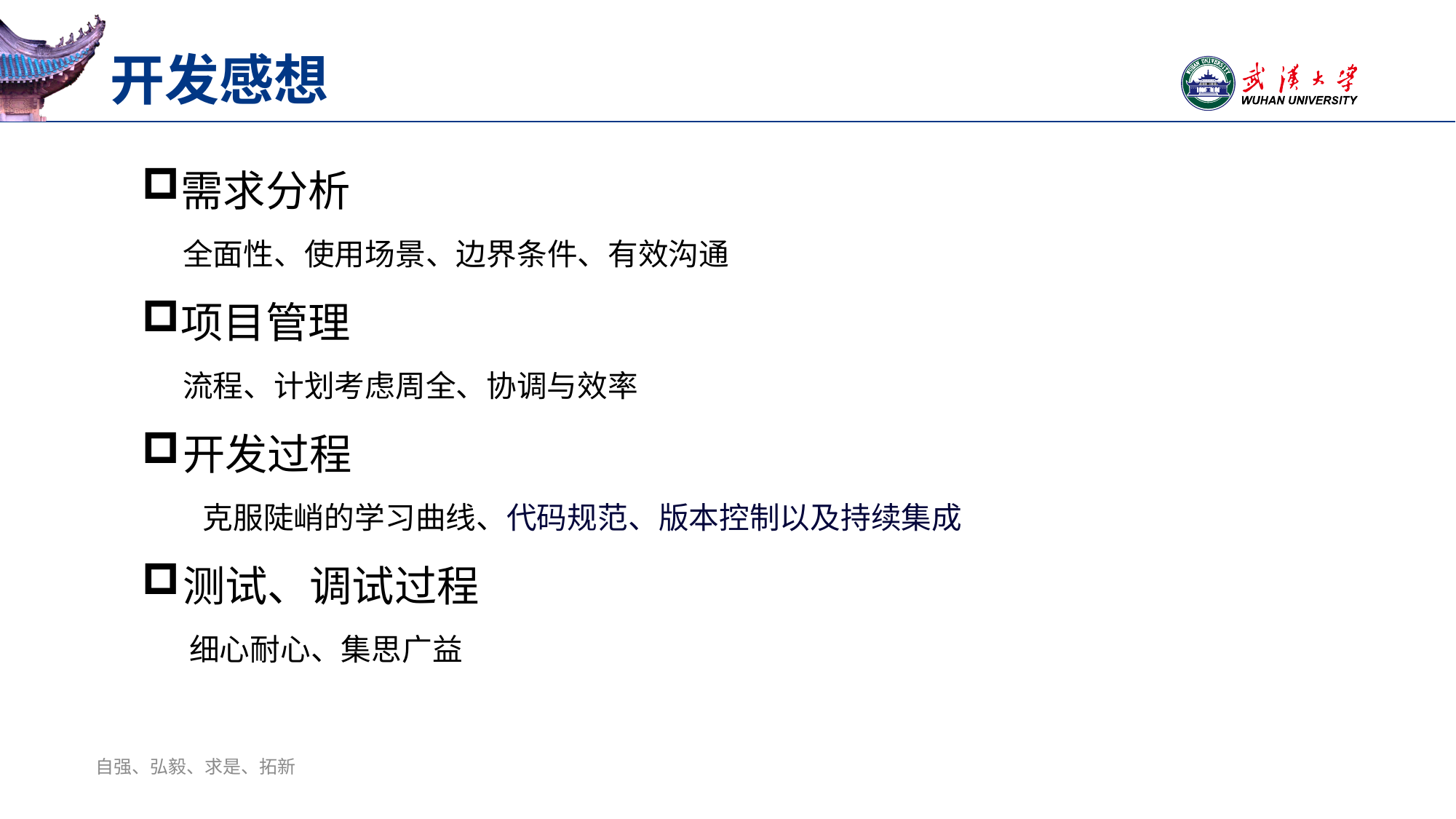

# 开发感想
需求分析
     全面性、使用场景、边界条件、有效沟通
项目管理
     流程、计划考虑周全、协调与效率
开发过程
        克服陡峭的学习曲线、代码规范、版本控制以及持续集成
测试、调试过程
      细心耐心、集思广益